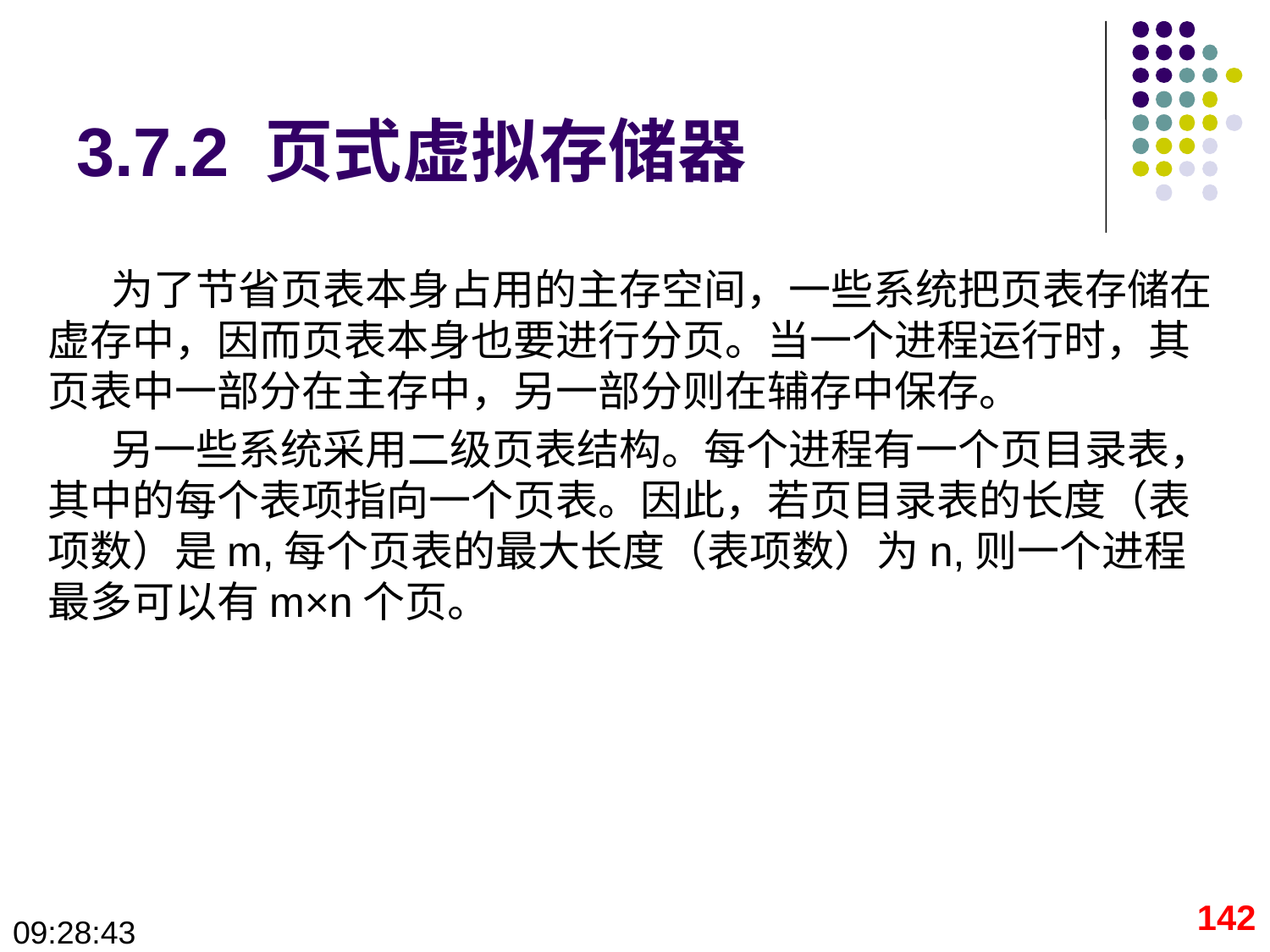

# 3.7.2 页式虚拟存储器
为了节省页表本身占用的主存空间，一些系统把页表存储在虚存中，因而页表本身也要进行分页。当一个进程运行时，其页表中一部分在主存中，另一部分则在辅存中保存。
另一些系统采用二级页表结构。每个进程有一个页目录表，其中的每个表项指向一个页表。因此，若页目录表的长度（表项数）是m,每个页表的最大长度（表项数）为n,则一个进程最多可以有m×n个页。
142
09:28:43